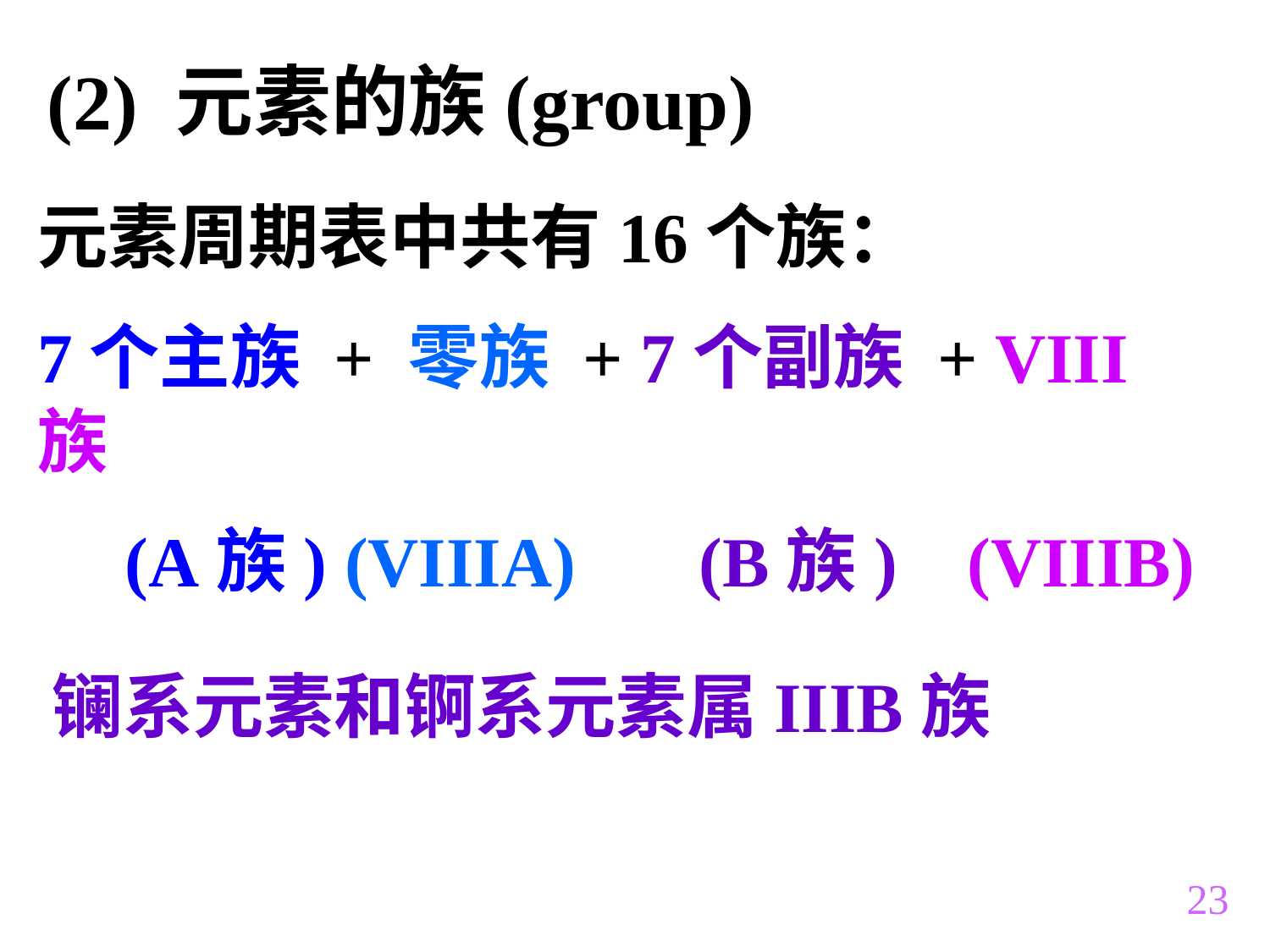

(2) 元素的族(group)
元素周期表中共有16个族：
7个主族 + 零族 + 7个副族 + VIII族
     (A族) (VIIIA)       (B族)    (VIIIB)
镧系元素和锕系元素属IIIB族